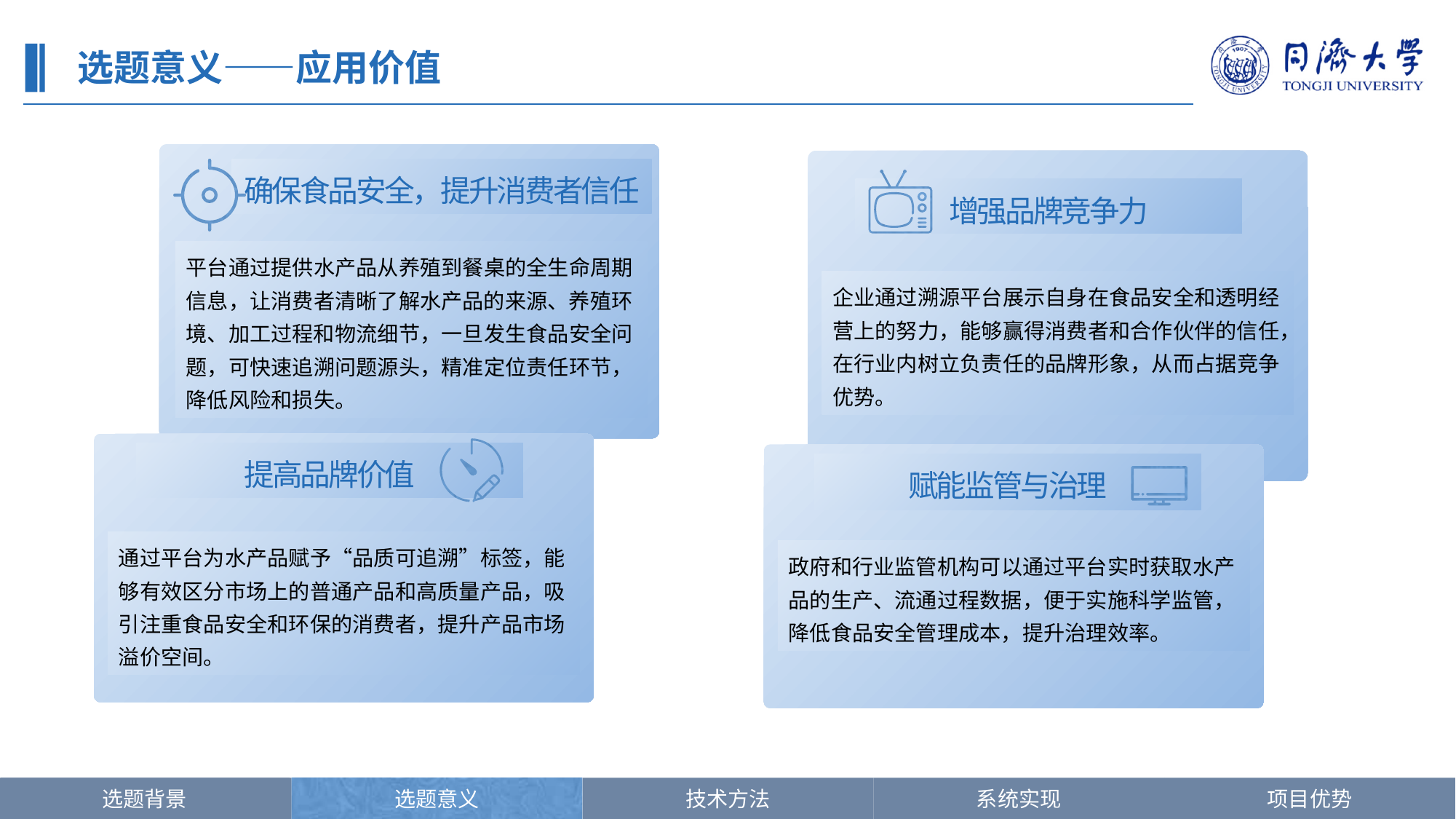

选题意义——应用价值

确保食品安全，提升消费者信任
平台通过提供水产品从养殖到餐桌的全生命周期信息，让消费者清晰了解水产品的来源、养殖环境、加工过程和物流细节，一旦发生食品安全问题，可快速追溯问题源头，精准定位责任环节，降低风险和损失。

增强品牌竞争力
企业通过溯源平台展示自身在食品安全和透明经营上的努力，能够赢得消费者和合作伙伴的信任，在行业内树立负责任的品牌形象，从而占据竞争优势。

提高品牌价值
通过平台为水产品赋予“品质可追溯”标签，能够有效区分市场上的普通产品和高质量产品，吸引注重食品安全和环保的消费者，提升产品市场溢价空间。

赋能监管与治理

政府和行业监管机构可以通过平台实时获取水产品的生产、流通过程数据，便于实施科学监管，降低食品安全管理成本，提升治理效率。

选题背景
项目简介
选题意义
技术方法
系统实现
项目优势